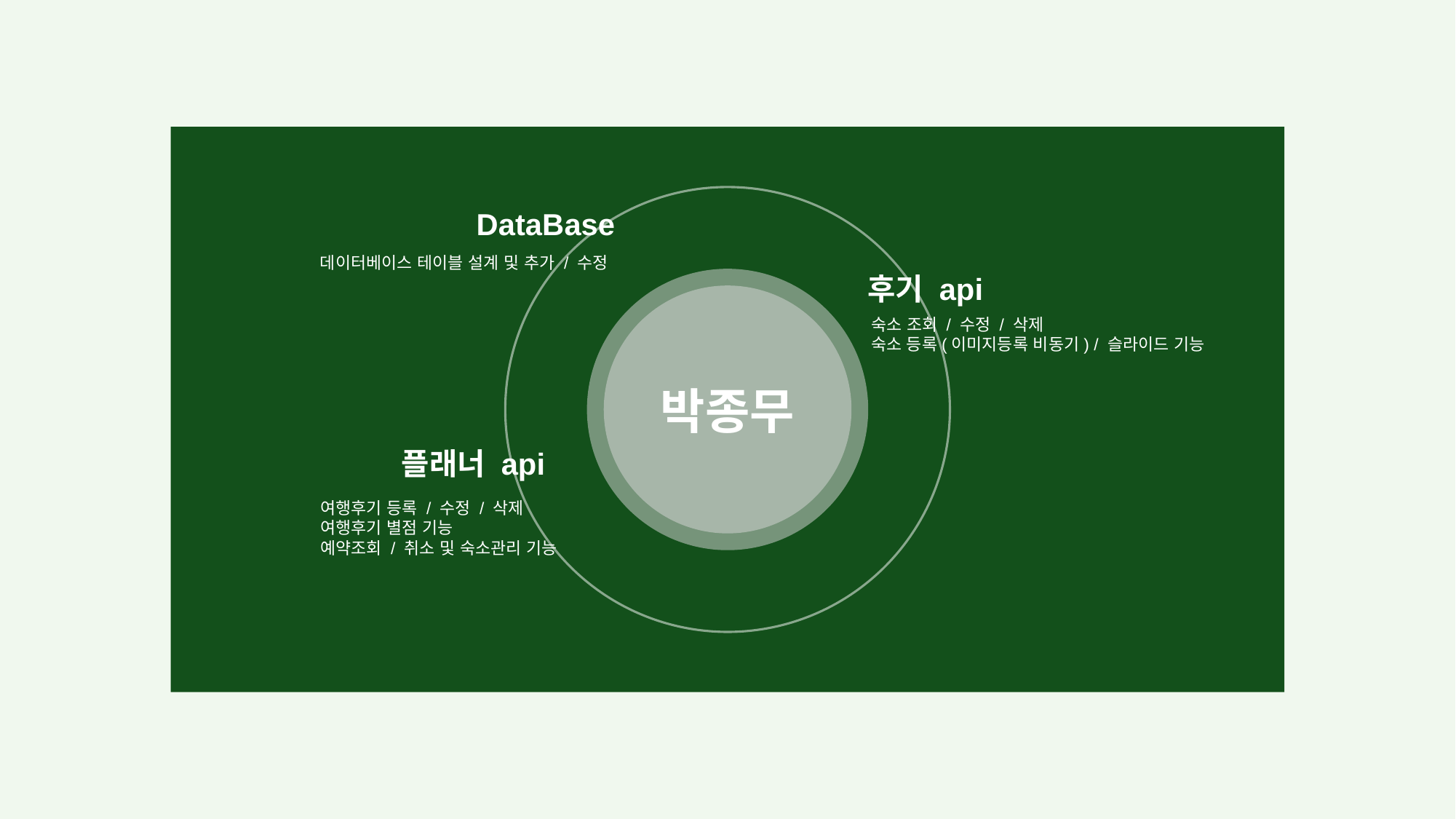

DataBase
데이터베이스 테이블 설계 및 추가 / 수정
후기 api

숙소 조회 / 수정 / 삭제
숙소 등록(이미지등록 비동기) / 슬라이드 기능
박종무
플래너 api
여행후기 등록 / 수정 / 삭제
여행후기 별점 기능
예약조회 / 취소 및 숙소관리 기능